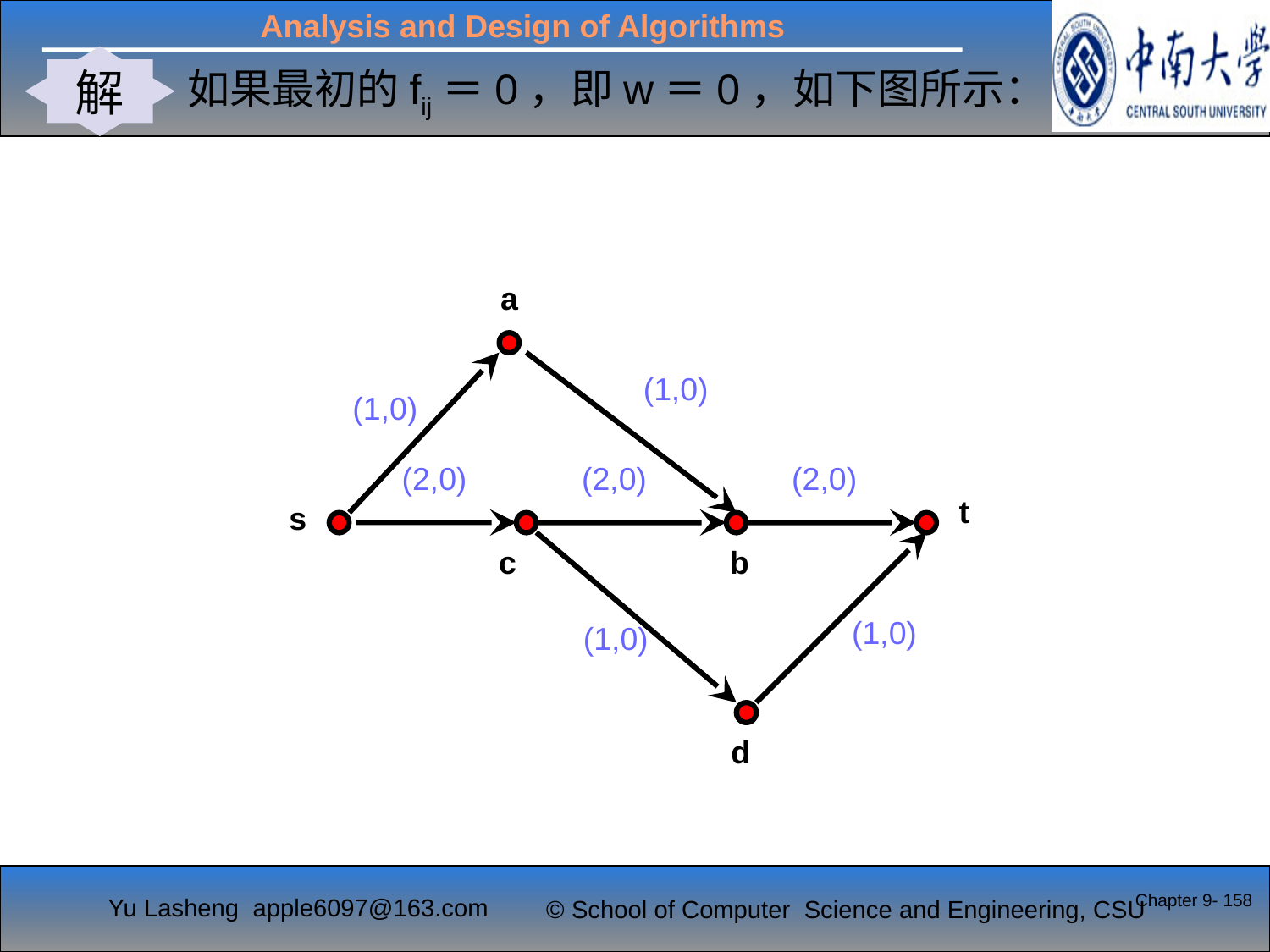

解
#
如果最初的fij＝0，即w＝0，如下图所示：
a

(1,0)
(1,0)
(2,0)
(2,0)
(2,0)
t
s

c
b
(1,0)
(1,0)

d
Chapter 9- 158